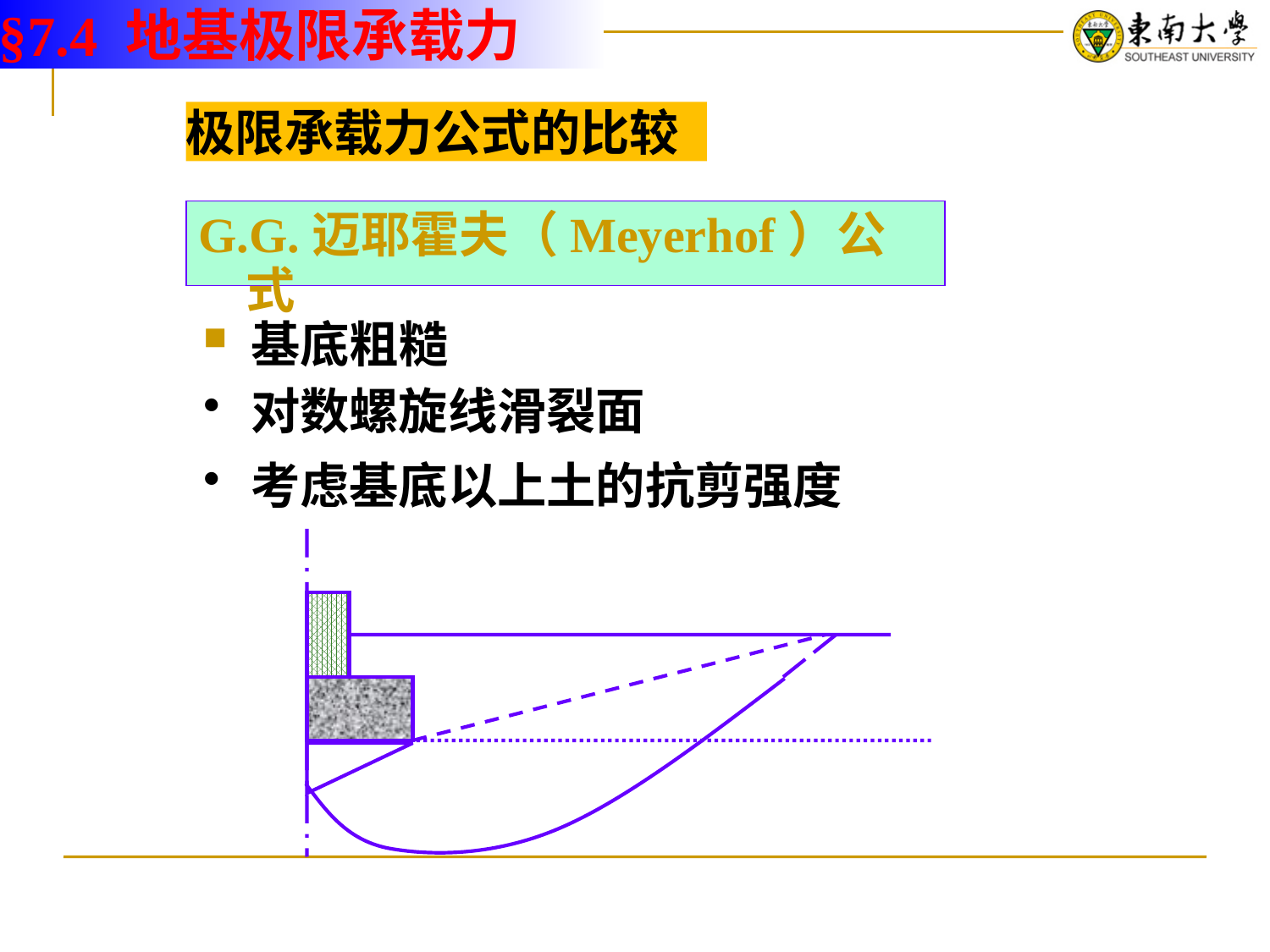

§7.4 地基极限承载力
极限承载力公式的比较
G.G.迈耶霍夫（Meyerhof）公式
基底粗糙
对数螺旋线滑裂面
考虑基底以上土的抗剪强度